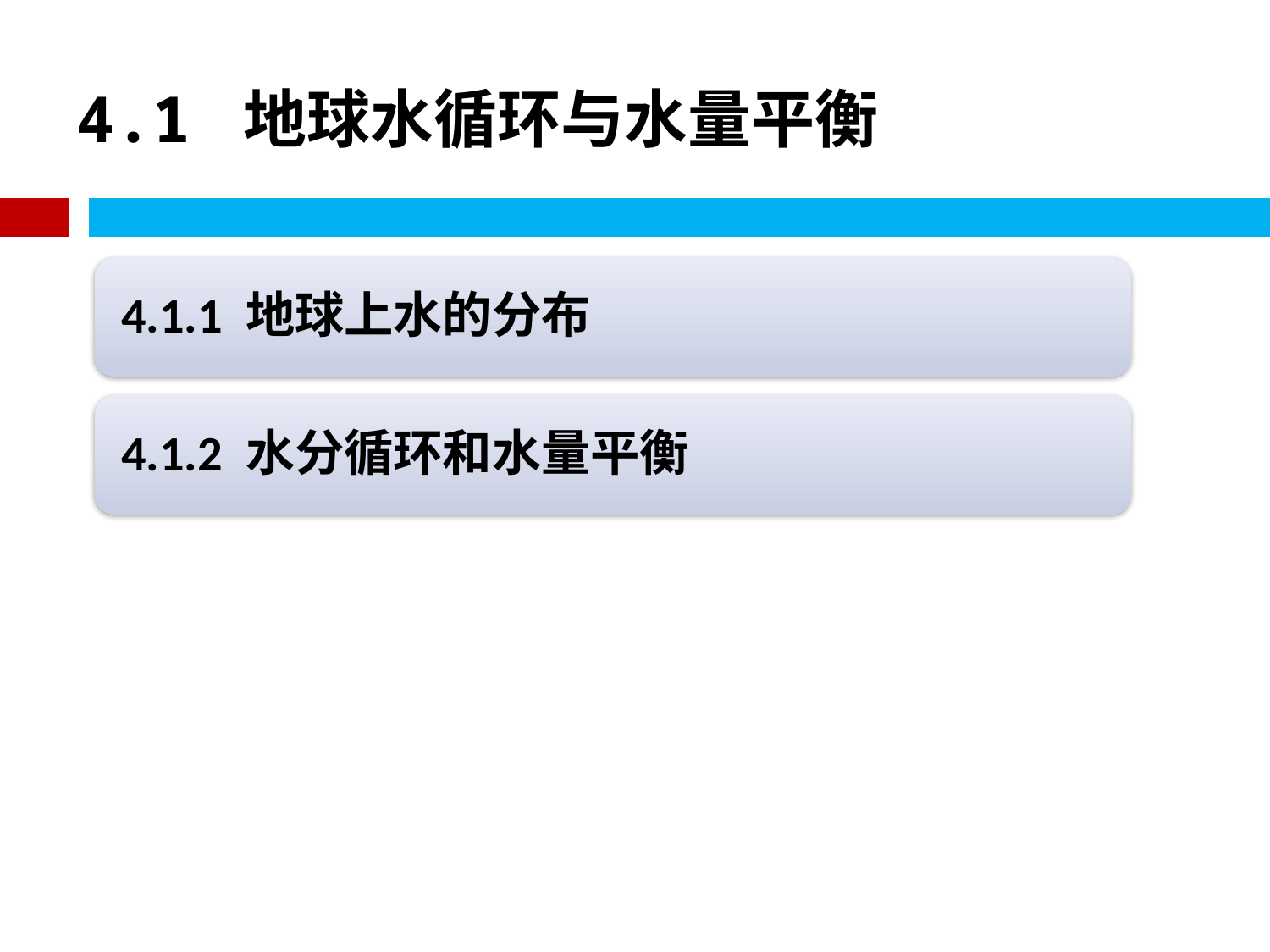

# 4.1 地球水循环与水量平衡
4.1.1 地球上水的分布
4.1.2 水分循环和水量平衡